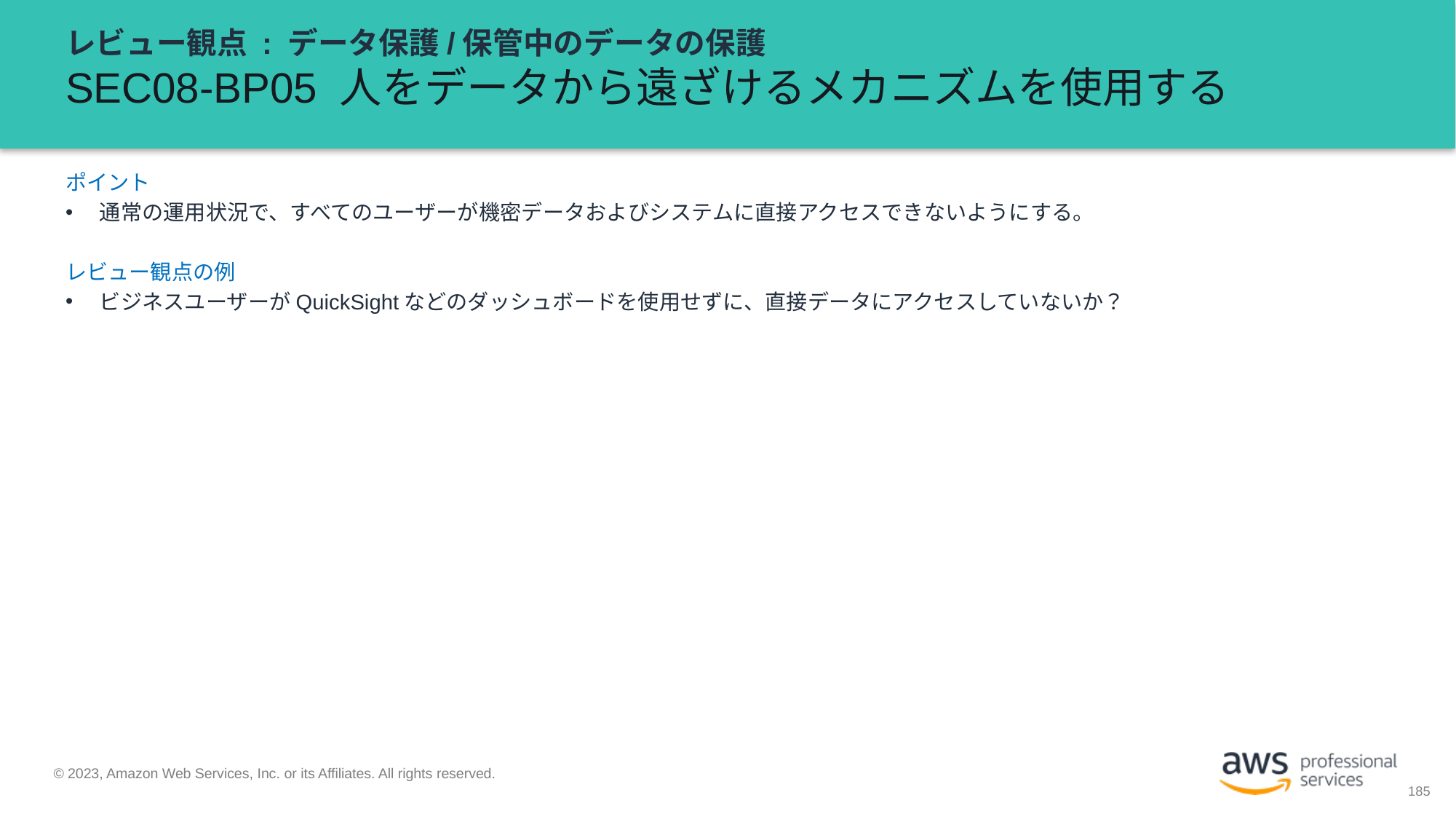

# レビュー観点 : データ保護/保管中のデータの保護 SEC08-BP05 人をデータから遠ざけるメカニズムを使用する
ポイント
通常の運用状況で、すべてのユーザーが機密データおよびシステムに直接アクセスできないようにする。

レビュー観点の例
ビジネスユーザーがQuickSightなどのダッシュボードを使用せずに、直接データにアクセスしていないか？